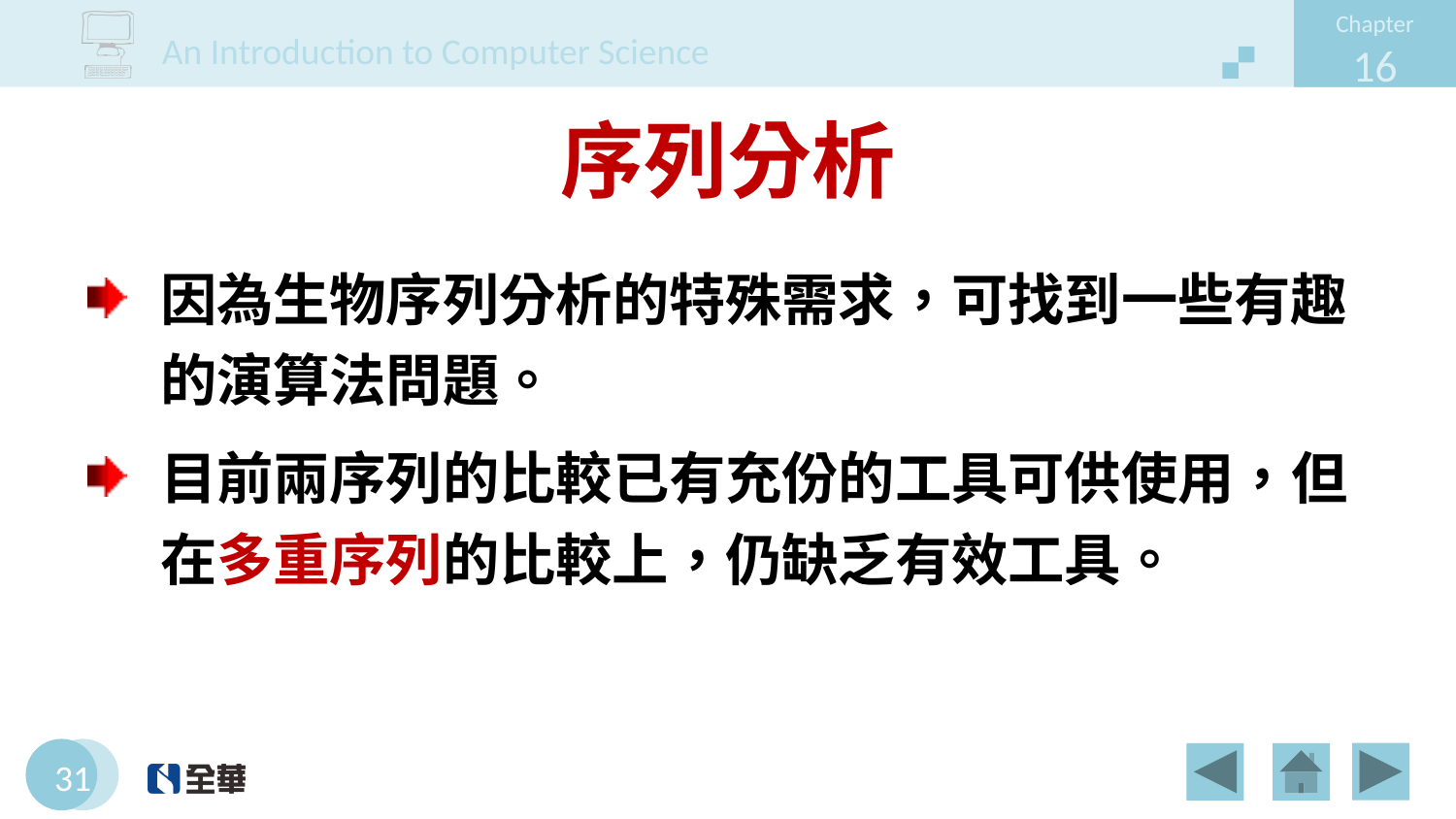

# 序列分析
因為生物序列分析的特殊需求，可找到一些有趣的演算法問題。
目前兩序列的比較已有充份的工具可供使用，但在多重序列的比較上，仍缺乏有效工具。